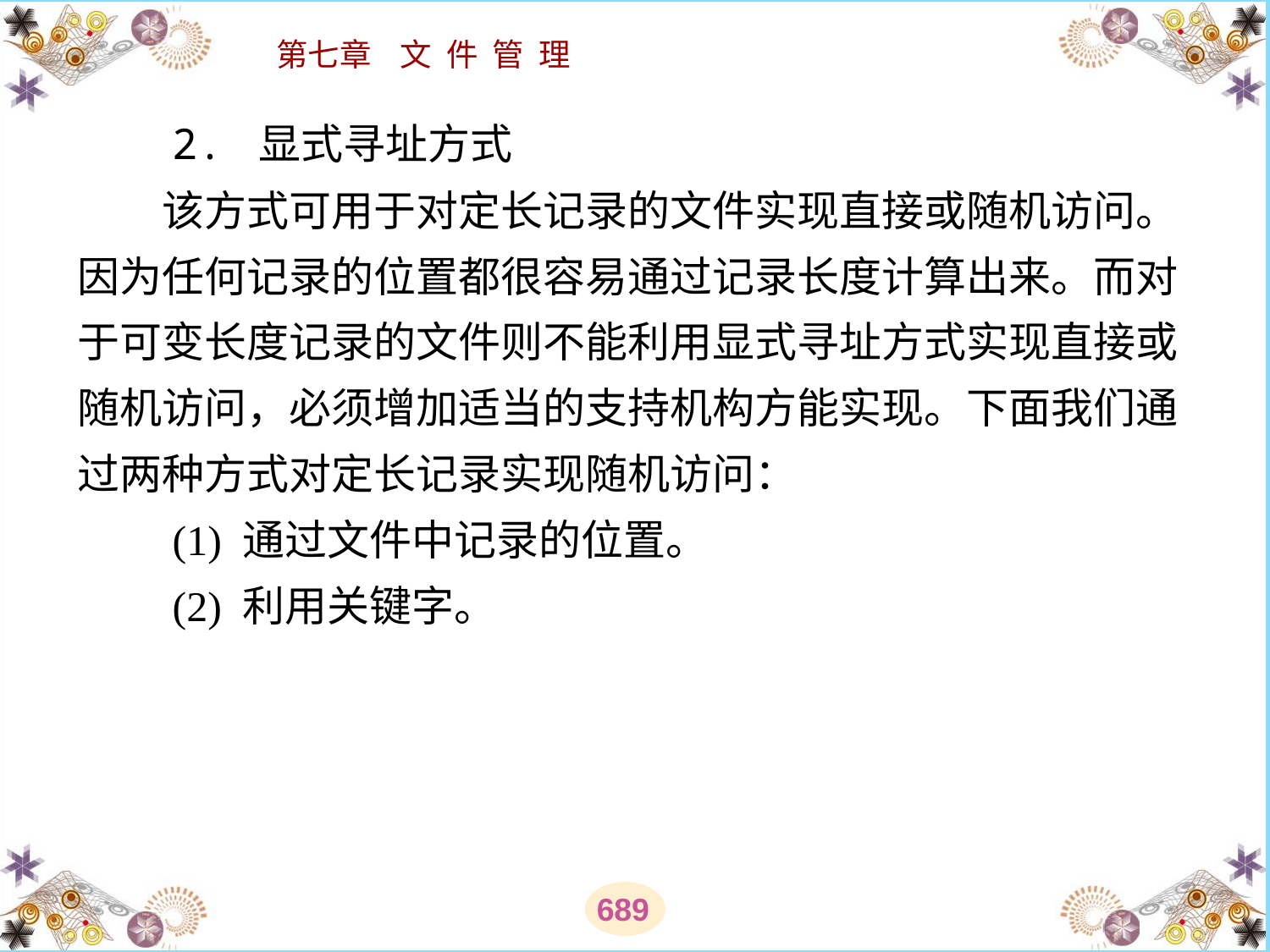

# 2. 显式寻址方式 　　该方式可用于对定长记录的文件实现直接或随机访问。因为任何记录的位置都很容易通过记录长度计算出来。而对于可变长度记录的文件则不能利用显式寻址方式实现直接或随机访问，必须增加适当的支持机构方能实现。下面我们通过两种方式对定长记录实现随机访问： 　　(1) 通过文件中记录的位置。 　　(2) 利用关键字。